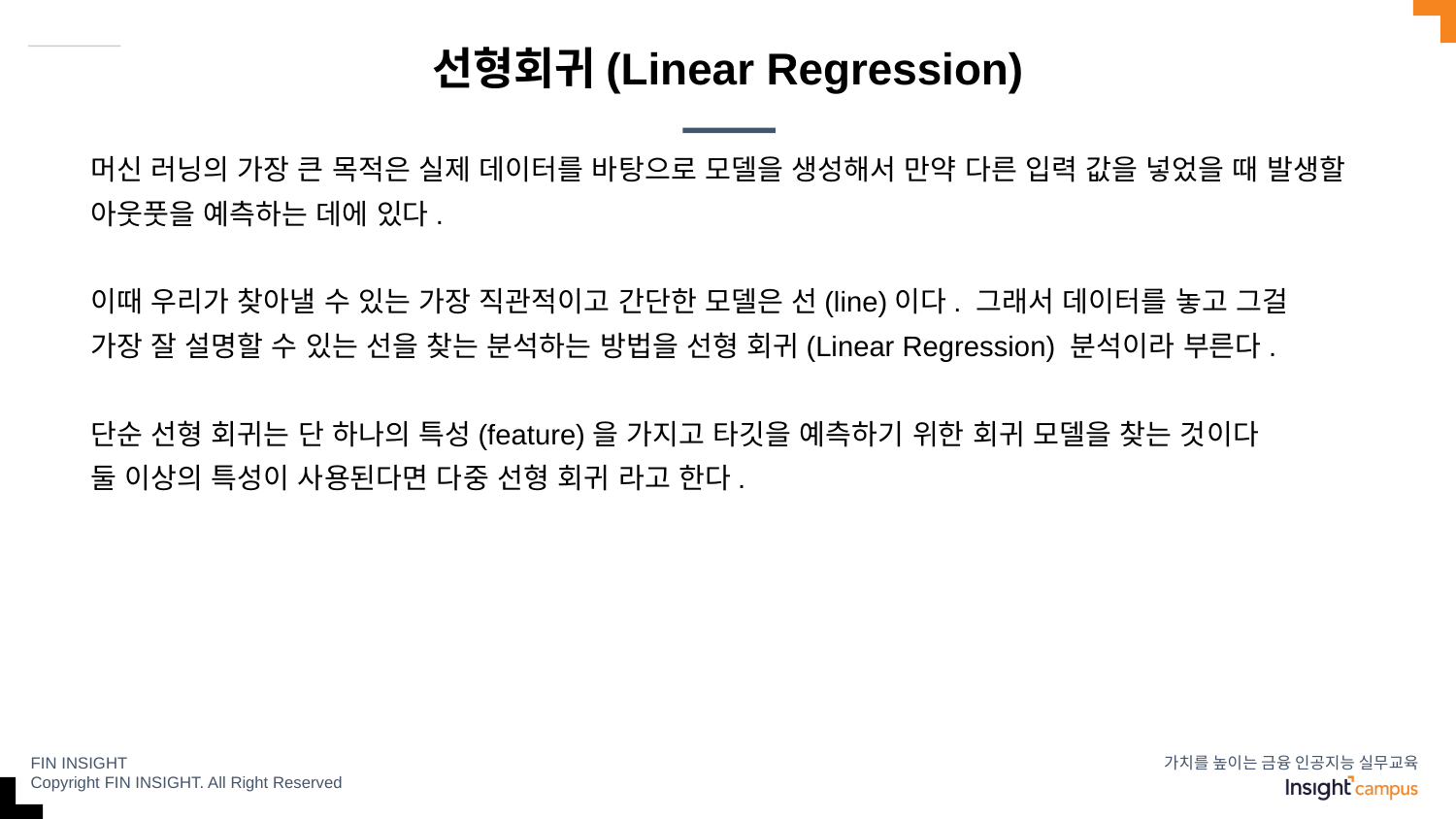

# 선형회귀(Linear Regression)
머신 러닝의 가장 큰 목적은 실제 데이터를 바탕으로 모델을 생성해서 만약 다른 입력 값을 넣었을 때 발생할 아웃풋을 예측하는 데에 있다.

이때 우리가 찾아낼 수 있는 가장 직관적이고 간단한 모델은 선(line)이다. 그래서 데이터를 놓고 그걸 가장 잘 설명할 수 있는 선을 찾는 분석하는 방법을 선형 회귀(Linear Regression) 분석이라 부른다.

단순 선형 회귀는 단 하나의 특성(feature)을 가지고 타깃을 예측하기 위한 회귀 모델을 찾는 것이다
둘 이상의 특성이 사용된다면 다중 선형 회귀 라고 한다.